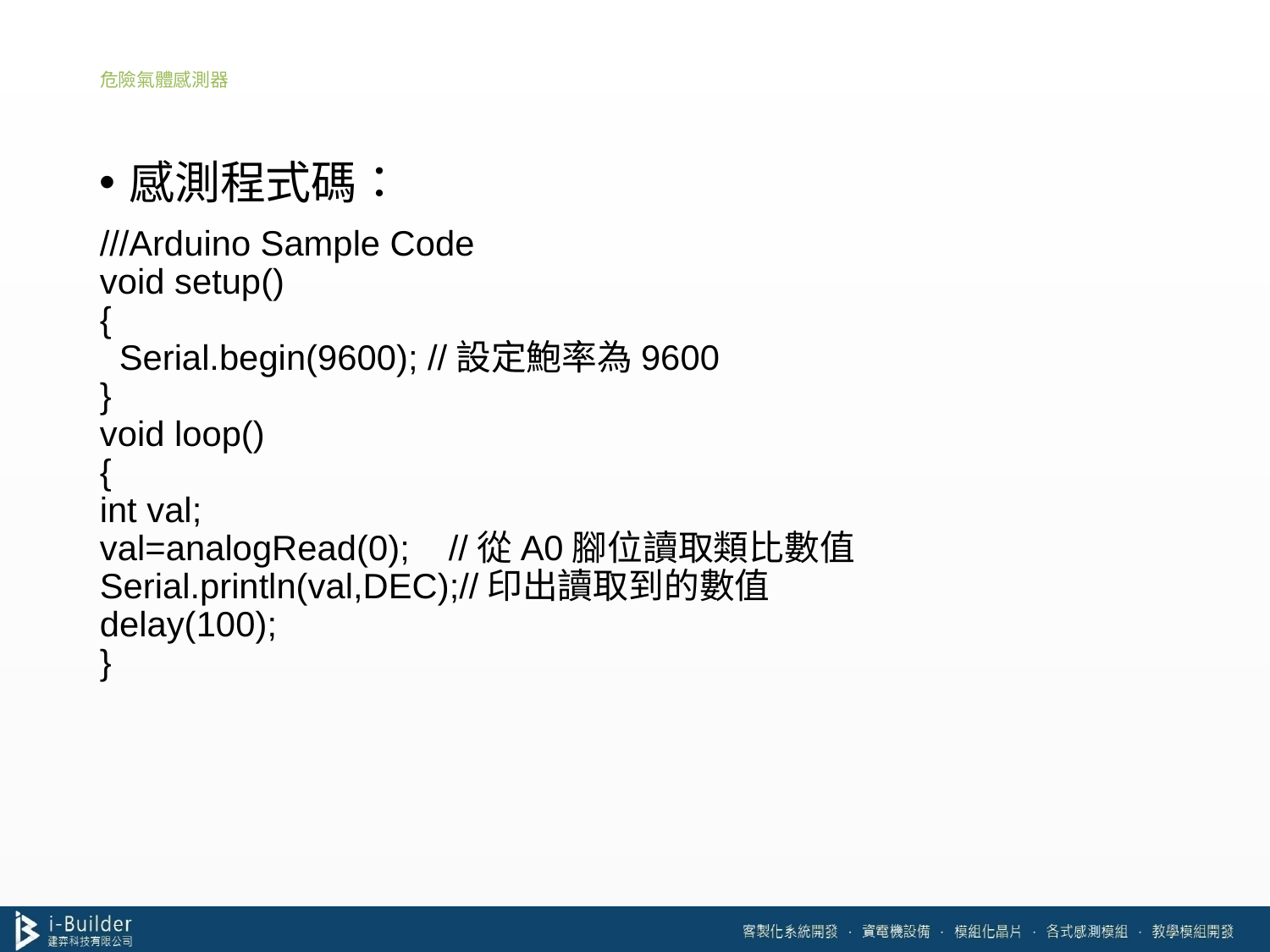

# 危險氣體感測器
感測程式碼：
///Arduino Sample Code
void setup()
{
  Serial.begin(9600); //設定鮑率為9600
}
void loop()
{
int val;
val=analogRead(0);    //從A0腳位讀取類比數值
Serial.println(val,DEC);//印出讀取到的數值
delay(100);
}